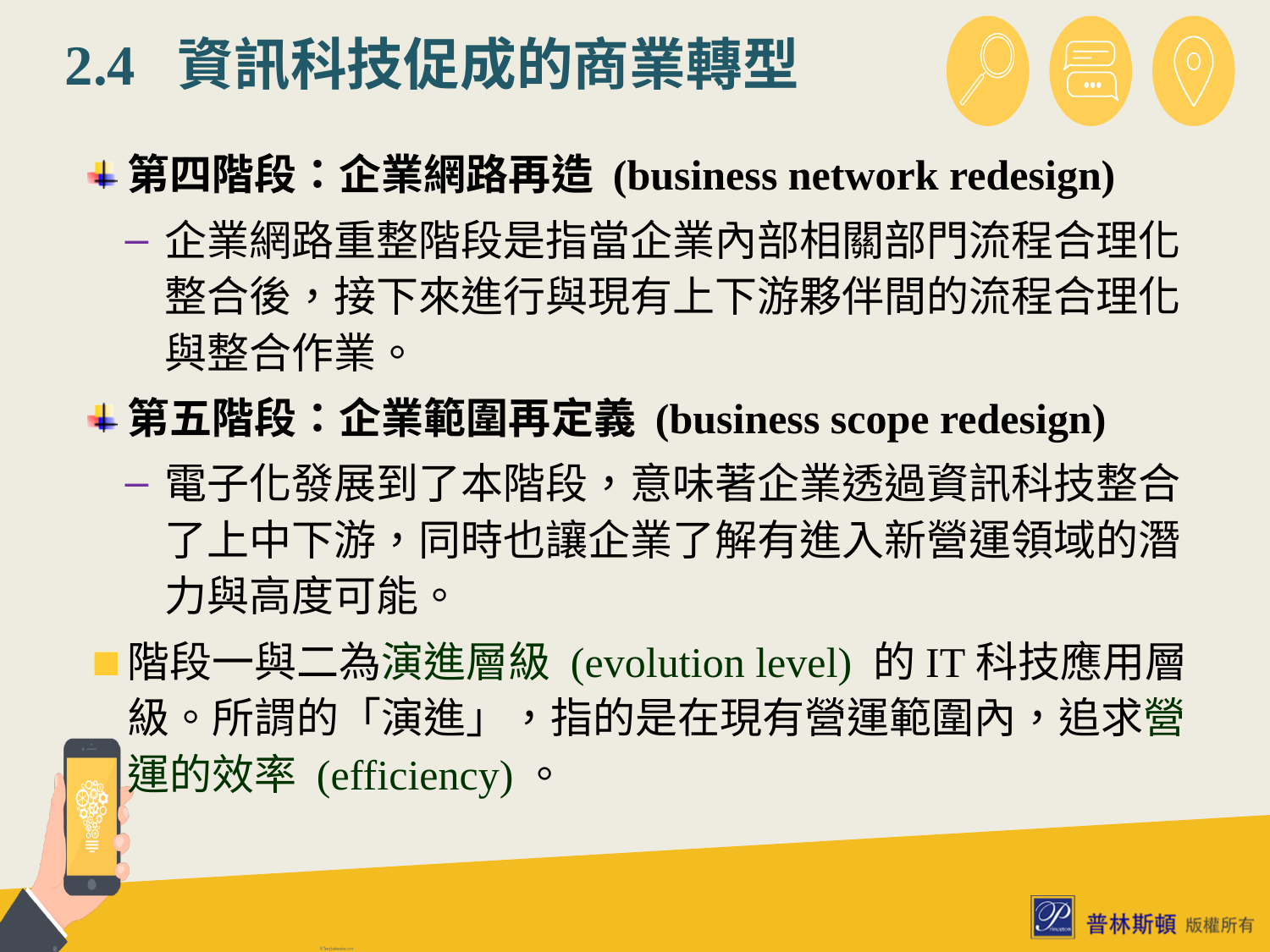

# 2.4  資訊科技促成的商業轉型
第四階段：企業網路再造 (business network redesign)
企業網路重整階段是指當企業內部相關部門流程合理化整合後，接下來進行與現有上下游夥伴間的流程合理化與整合作業。
第五階段：企業範圍再定義 (business scope redesign)
電子化發展到了本階段，意味著企業透過資訊科技整合了上中下游，同時也讓企業了解有進入新營運領域的潛力與高度可能。
階段一與二為演進層級 (evolution level) 的IT科技應用層級。所謂的「演進」，指的是在現有營運範圍內，追求營運的效率 (efficiency)。